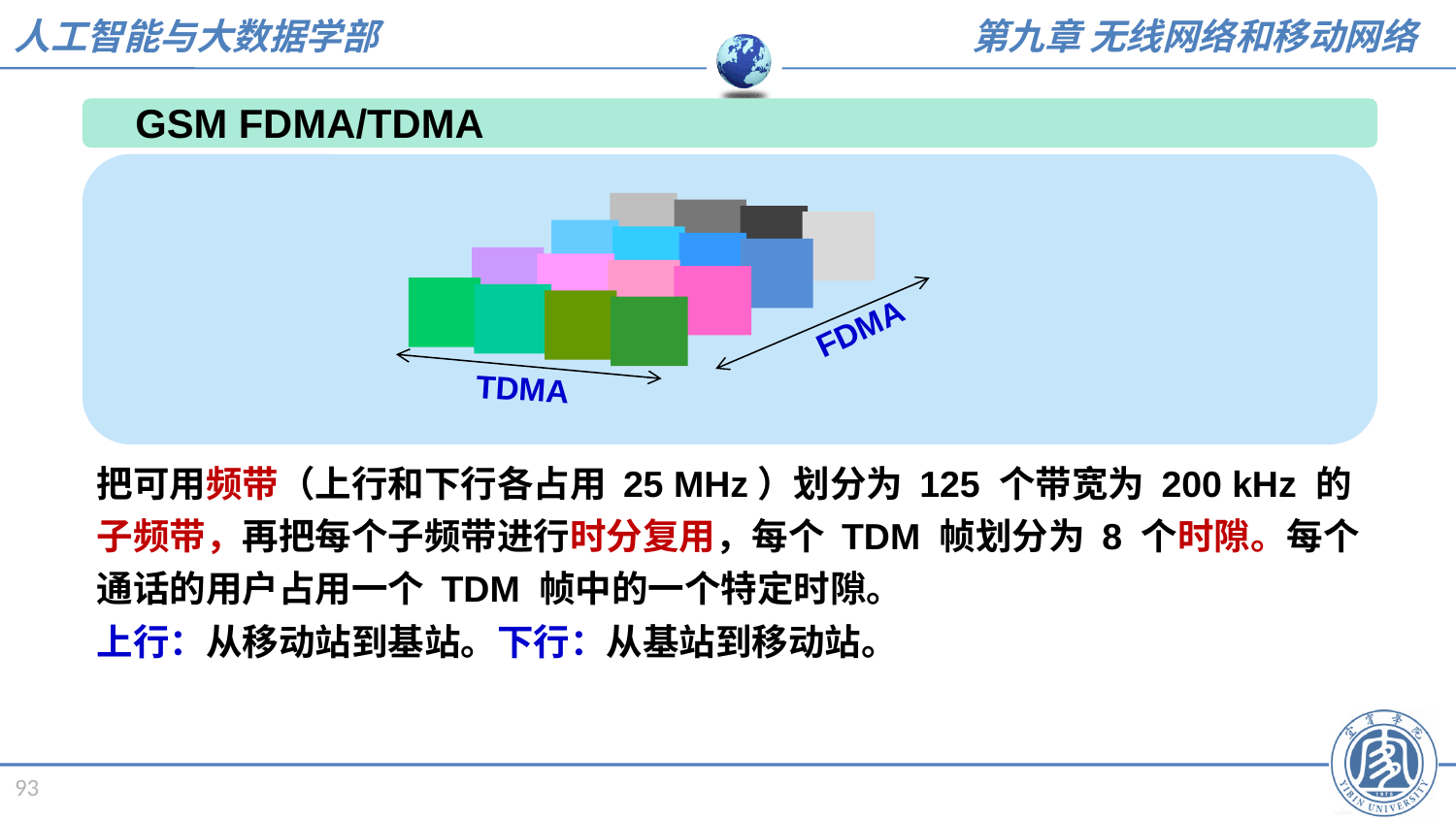

GSM FDMA/TDMA

FDMA
TDMA
把可用频带（上行和下行各占用 25 MHz）划分为 125 个带宽为 200 kHz 的子频带，再把每个子频带进行时分复用，每个 TDM 帧划分为 8 个时隙。每个通话的用户占用一个 TDM 帧中的一个特定时隙。
上行：从移动站到基站。下行：从基站到移动站。
93